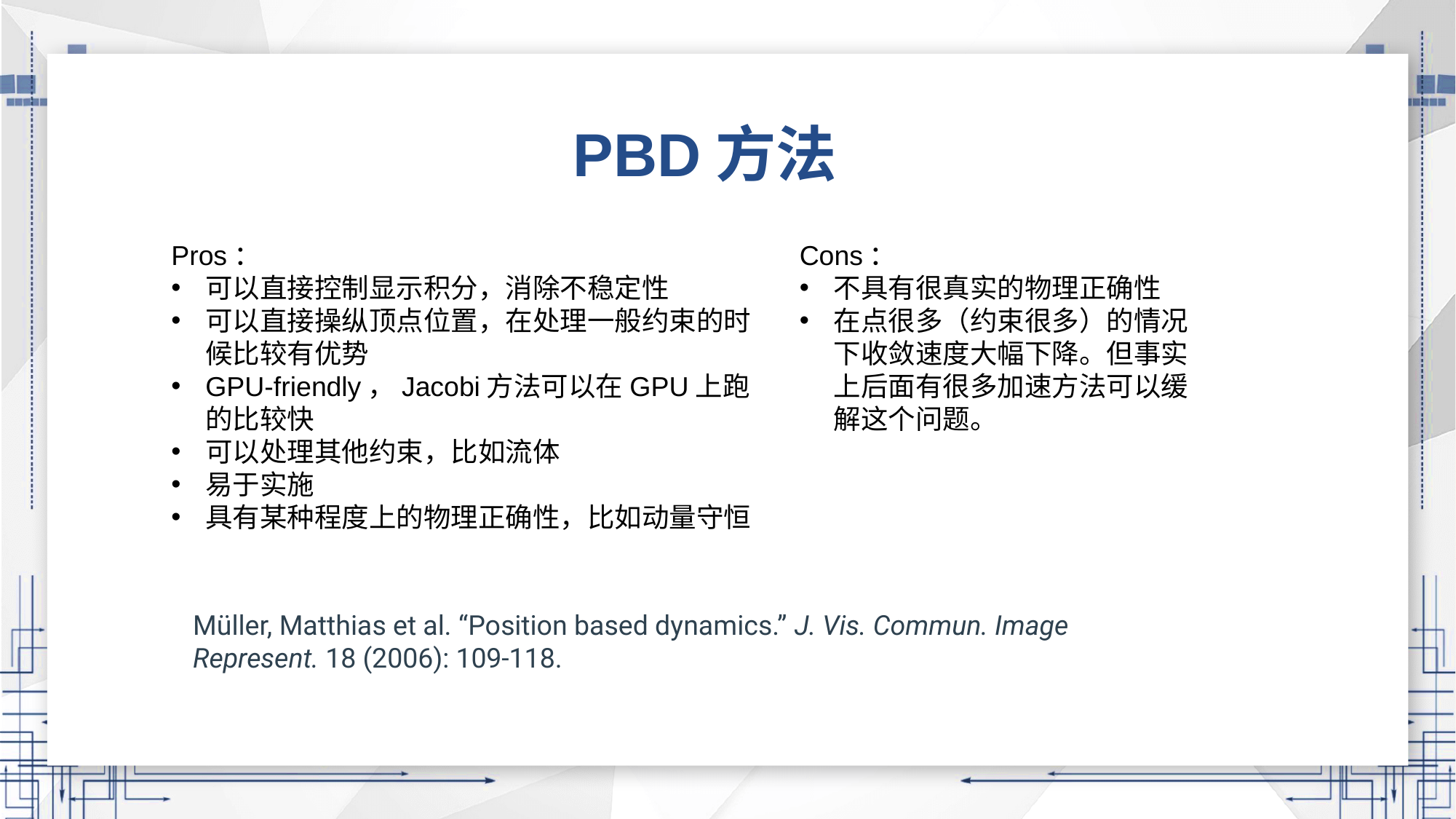

PBD方法
Pros：
可以直接控制显示积分，消除不稳定性
可以直接操纵顶点位置，在处理一般约束的时候比较有优势
GPU-friendly，Jacobi方法可以在GPU上跑的比较快
可以处理其他约束，比如流体
易于实施
具有某种程度上的物理正确性，比如动量守恒
Cons：
不具有很真实的物理正确性
在点很多（约束很多）的情况下收敛速度大幅下降。但事实上后面有很多加速方法可以缓解这个问题。
Müller, Matthias et al. “Position based dynamics.” J. Vis. Commun. Image Represent. 18 (2006): 109-118.